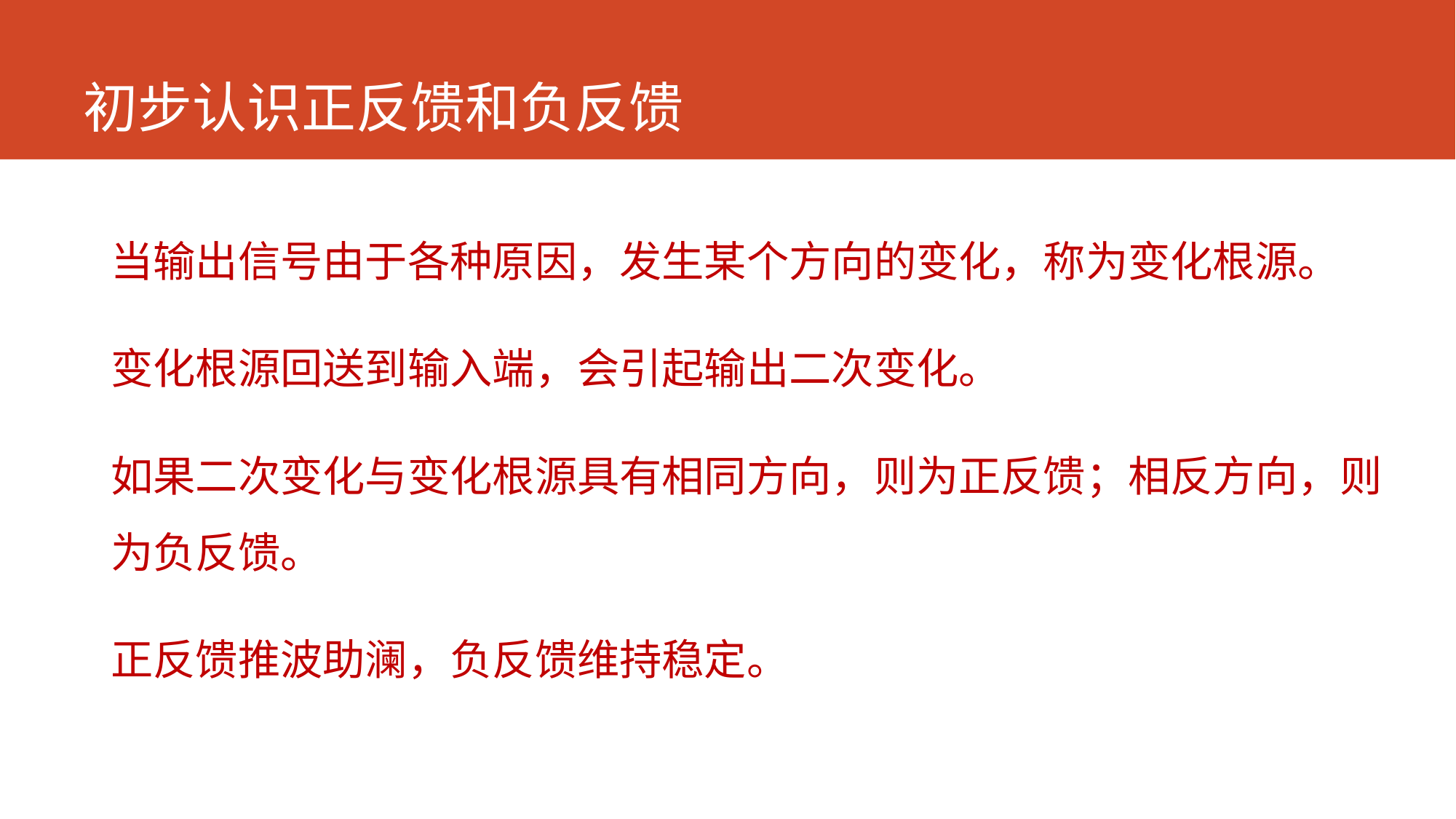

# 初步认识正反馈和负反馈
当输出信号由于各种原因，发生某个方向的变化，称为变化根源。
变化根源回送到输入端，会引起输出二次变化。
如果二次变化与变化根源具有相同方向，则为正反馈；相反方向，则为负反馈。
正反馈推波助澜，负反馈维持稳定。